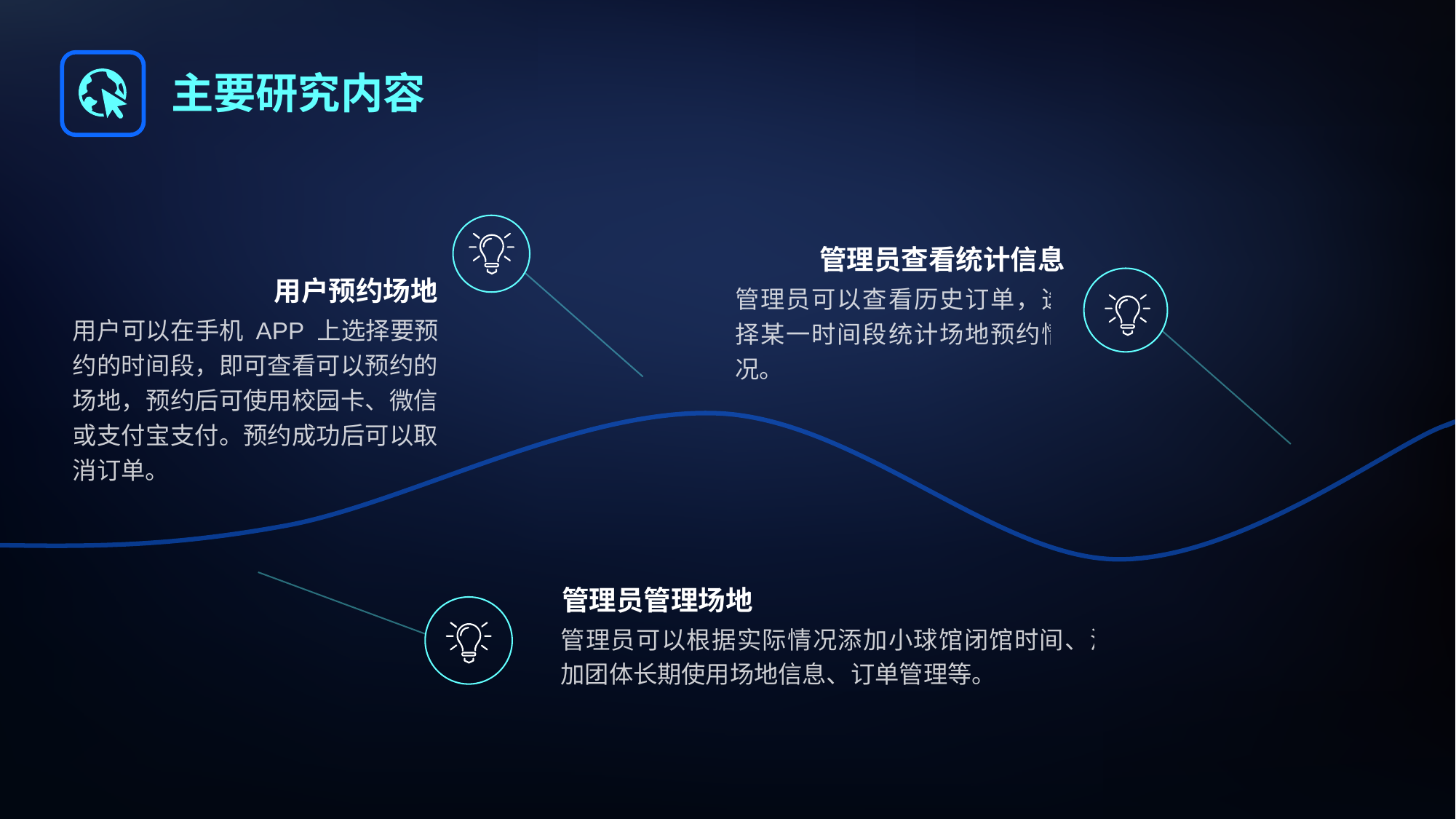

主要研究内容

管理员查看统计信息
管理员可以查看历史订单，选择某一时间段统计场地预约情况。

用户预约场地
用户可以在手机 APP 上选择要预约的时间段，即可查看可以预约的场地，预约后可使用校园卡、微信或支付宝支付。预约成功后可以取消订单。

管理员管理场地
管理员可以根据实际情况添加小球馆闭馆时间、添加团体长期使用场地信息、订单管理等。